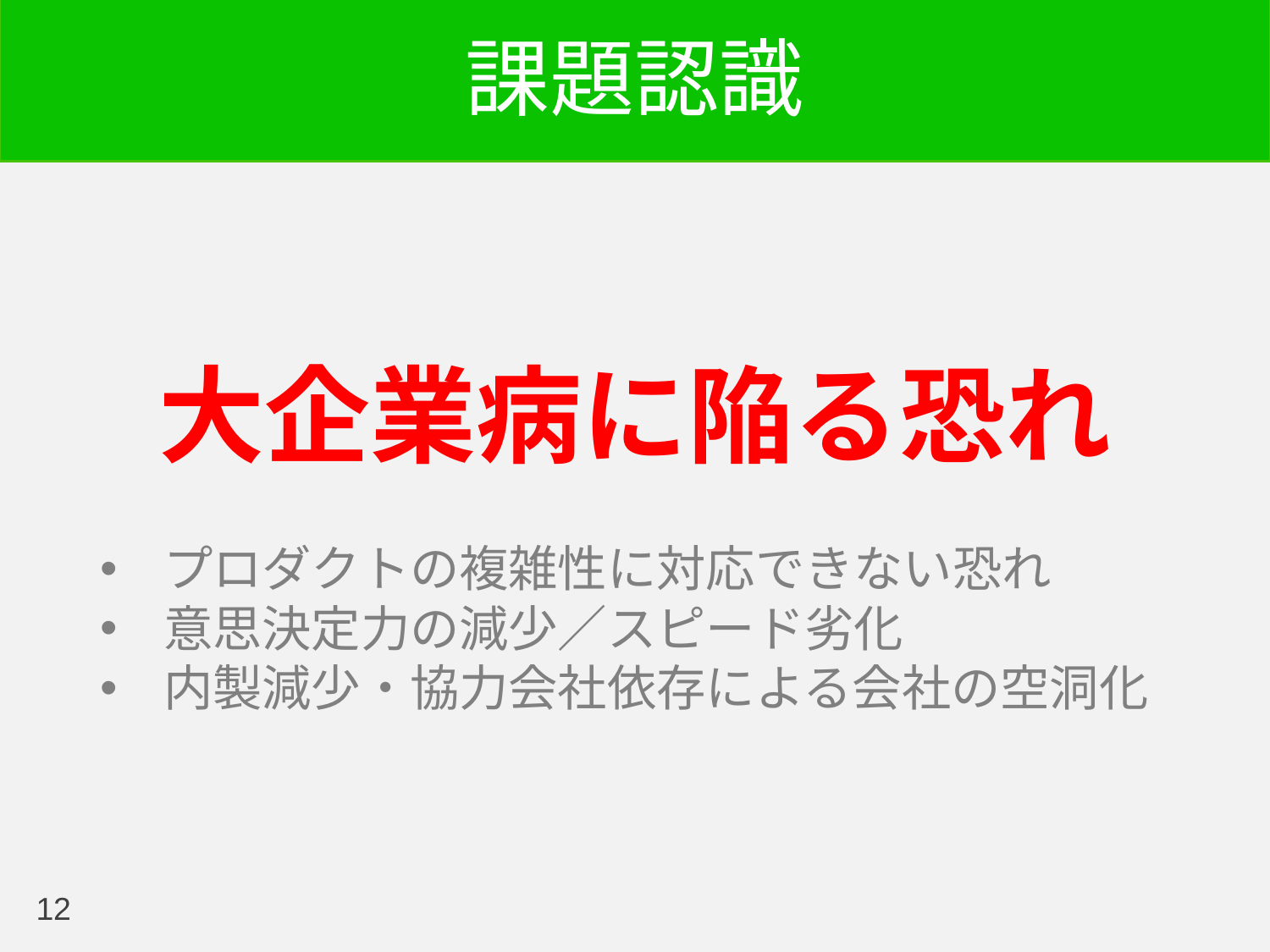

# 課題認識
大企業病に陥る恐れ

プロダクトの複雑性に対応できない恐れ
意思決定力の減少／スピード劣化
内製減少・協力会社依存による会社の空洞化
12